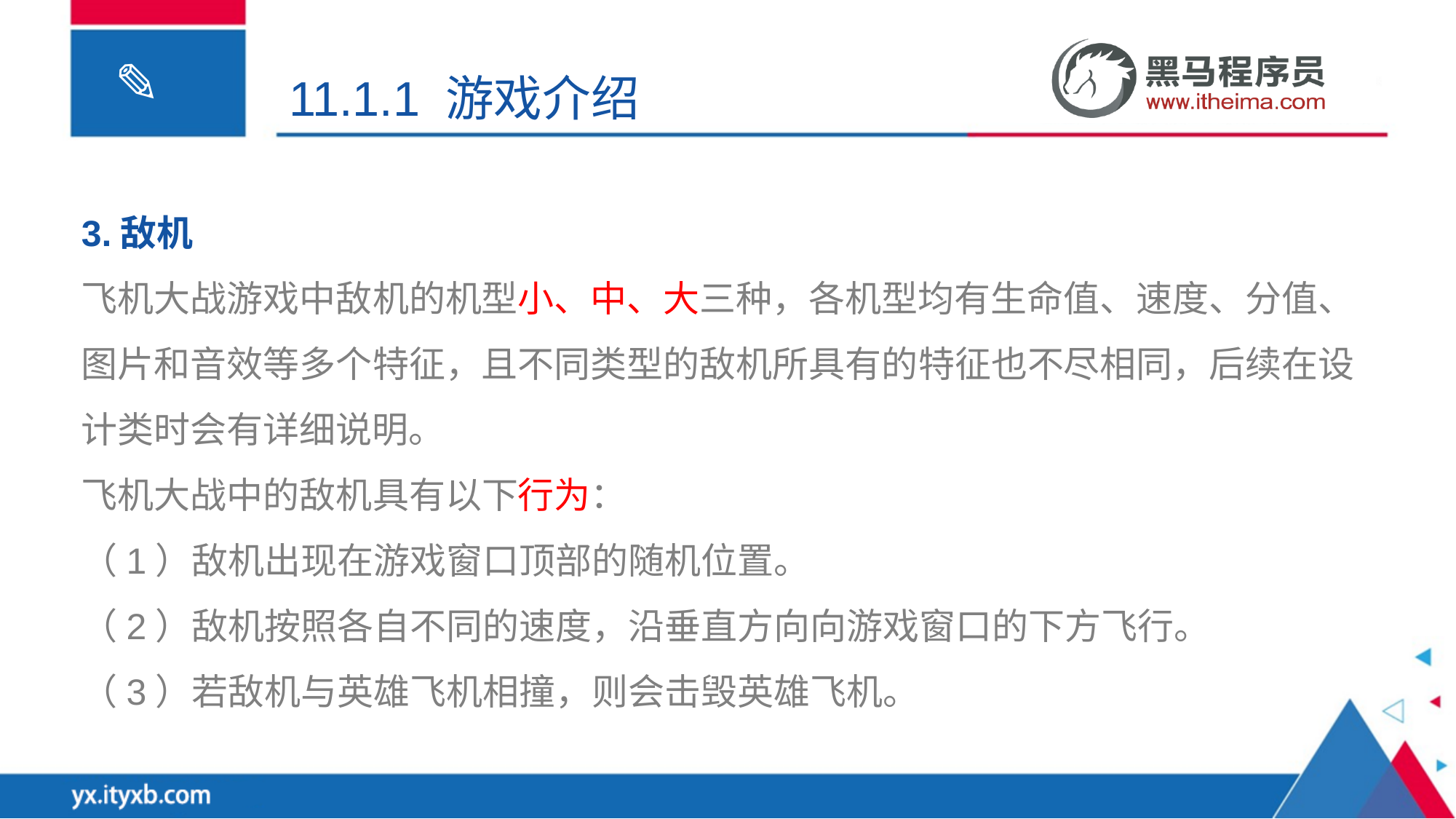

11.1.1 游戏介绍
3.敌机
飞机大战游戏中敌机的机型小、中、大三种，各机型均有生命值、速度、分值、图片和音效等多个特征，且不同类型的敌机所具有的特征也不尽相同，后续在设计类时会有详细说明。
飞机大战中的敌机具有以下行为：
（1）敌机出现在游戏窗口顶部的随机位置。
（2）敌机按照各自不同的速度，沿垂直方向向游戏窗口的下方飞行。
（3）若敌机与英雄飞机相撞，则会击毁英雄飞机。